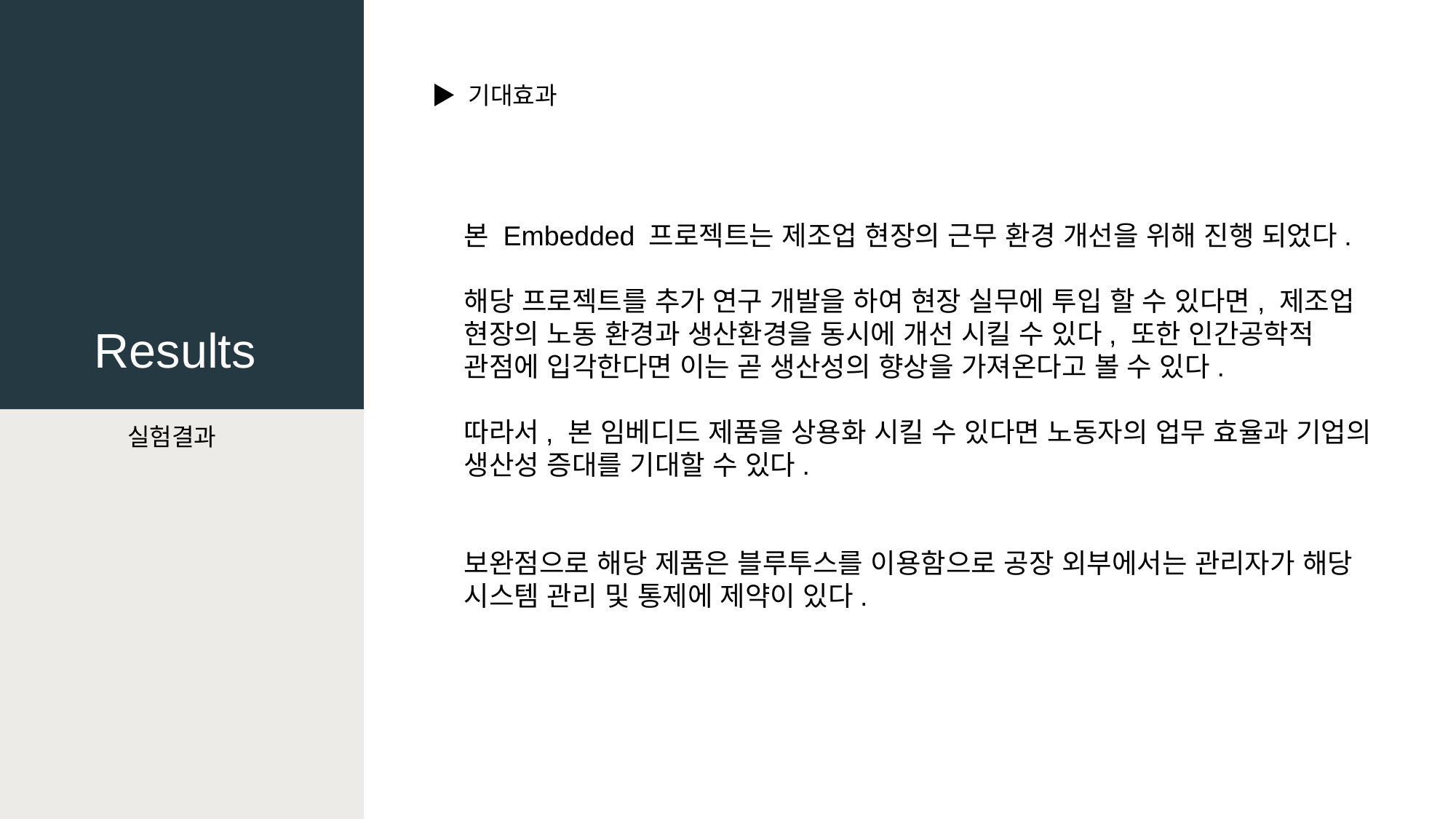

# Results
▶ 기대효과

본 Embedded 프로젝트는 제조업 현장의 근무 환경 개선을 위해 진행 되었다.

해당 프로젝트를 추가 연구 개발을 하여 현장 실무에 투입 할 수 있다면, 제조업 현장의 노동 환경과 생산환경을 동시에 개선 시킬 수 있다, 또한 인간공학적 관점에 입각한다면 이는 곧 생산성의 향상을 가져온다고 볼 수 있다.

따라서, 본 임베디드 제품을 상용화 시킬 수 있다면 노동자의 업무 효율과 기업의 생산성 증대를 기대할 수 있다.

보완점으로 해당 제품은 블루투스를 이용함으로 공장 외부에서는 관리자가 해당 시스템 관리 및 통제에 제약이 있다.

실험결과